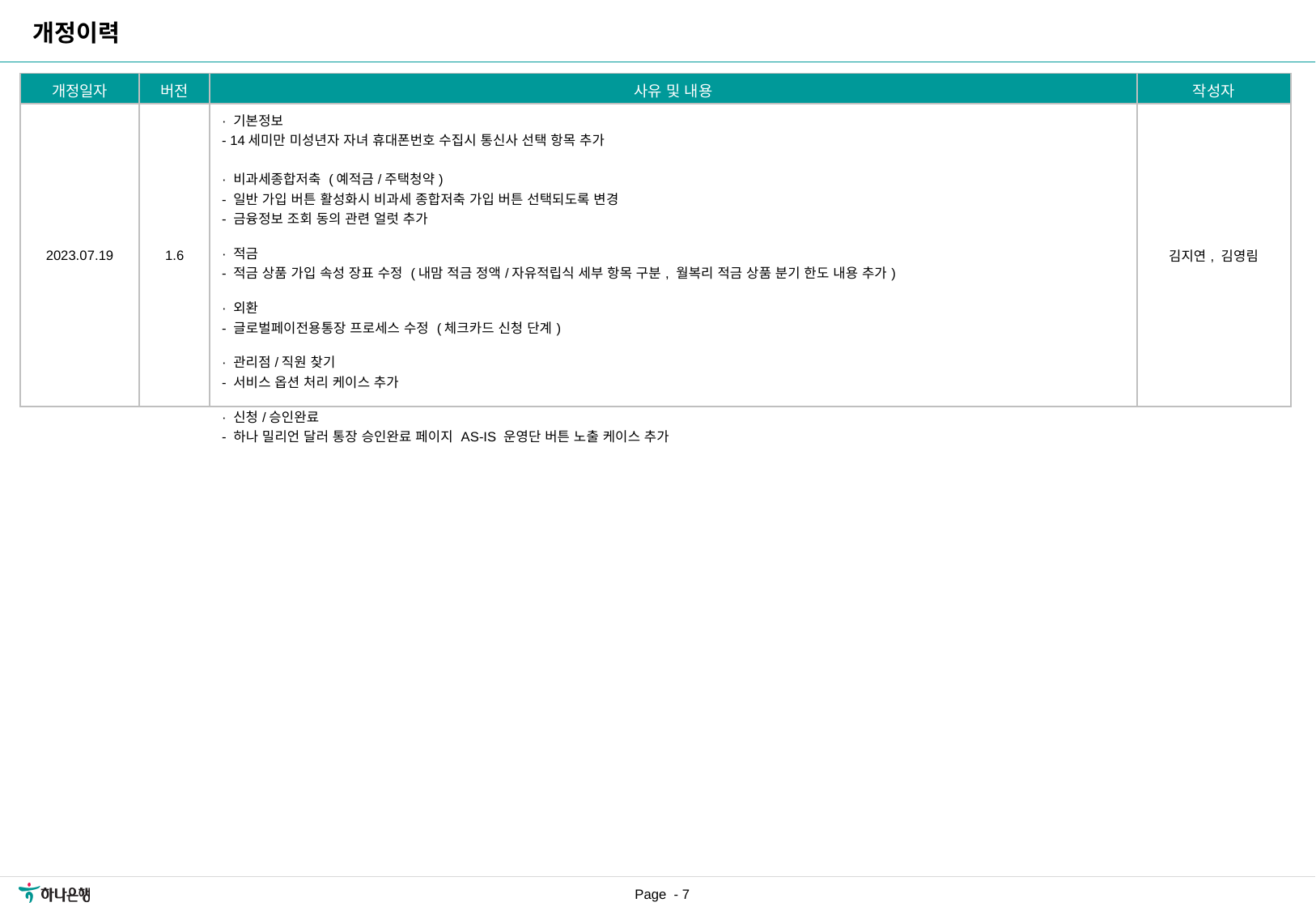

개정이력
| 개정일자 | 버전 | 사유 및 내용 | 작성자 |
| --- | --- | --- | --- |
| 2023.07.19 | 1.6 | · 기본정보 - 14세미만 미성년자 자녀 휴대폰번호 수집시 통신사 선택 항목 추가 · 비과세종합저축 (예적금/주택청약) - 일반 가입 버튼 활성화시 비과세 종합저축 가입 버튼 선택되도록 변경 - 금융정보 조회 동의 관련 얼럿 추가 · 적금 - 적금 상품 가입 속성 장표 수정 (내맘 적금 정액/자유적립식 세부 항목 구분, 월복리 적금 상품 분기 한도 내용 추가) · 외환 - 글로벌페이전용통장 프로세스 수정 (체크카드 신청 단계) · 관리점/직원 찾기 - 서비스 옵션 처리 케이스 추가 · 신청/승인완료 - 하나 밀리언 달러 통장 승인완료 페이지 AS-IS 운영단 버튼 노출 케이스 추가 | 김지연, 김영림 |